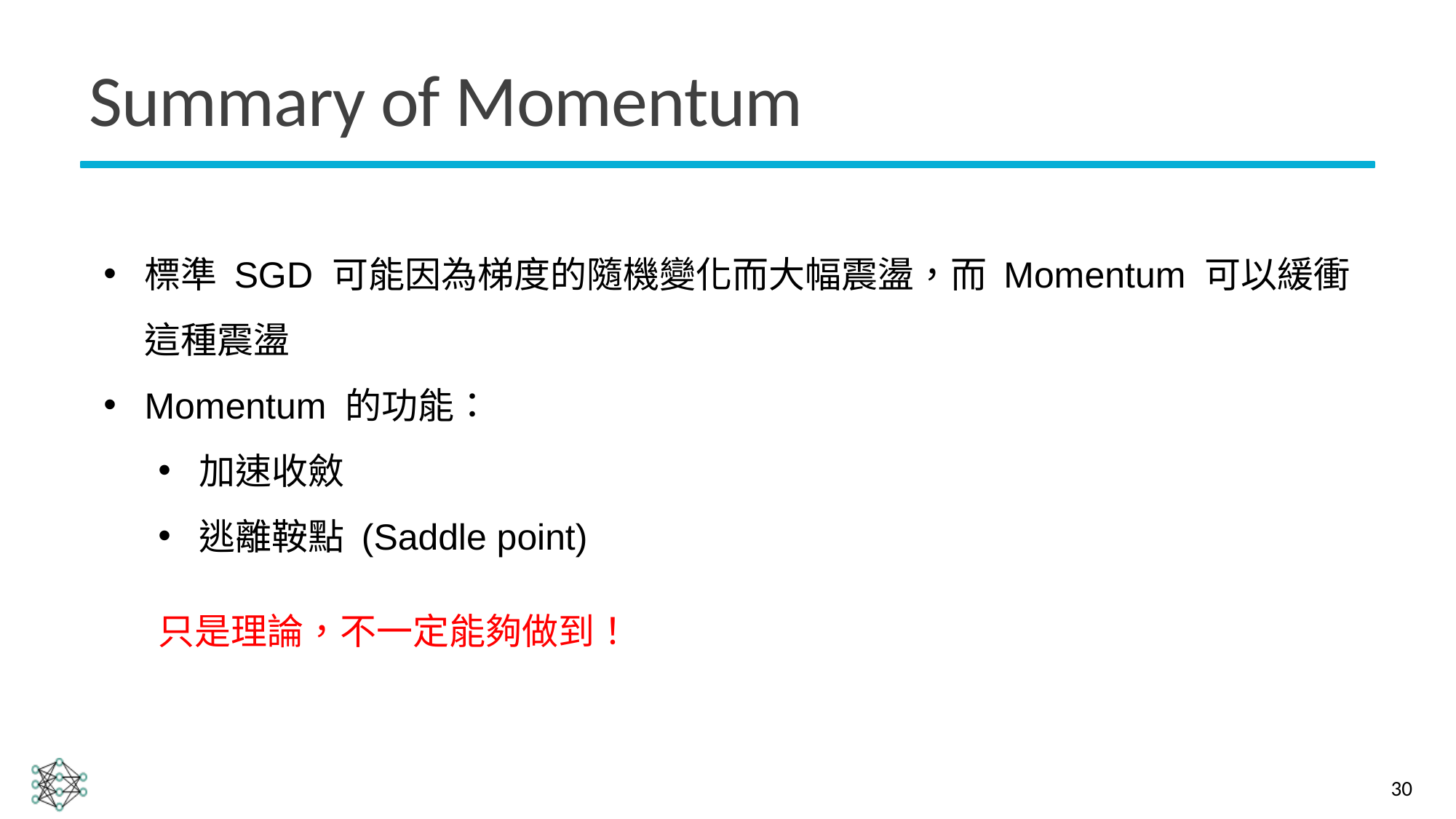

# Summary of Momentum
標準 SGD 可能因為梯度的隨機變化而大幅震盪，而 Momentum 可以緩衝這種震盪
Momentum 的功能：
加速收斂
逃離鞍點 (Saddle point)
只是理論，不一定能夠做到！
30